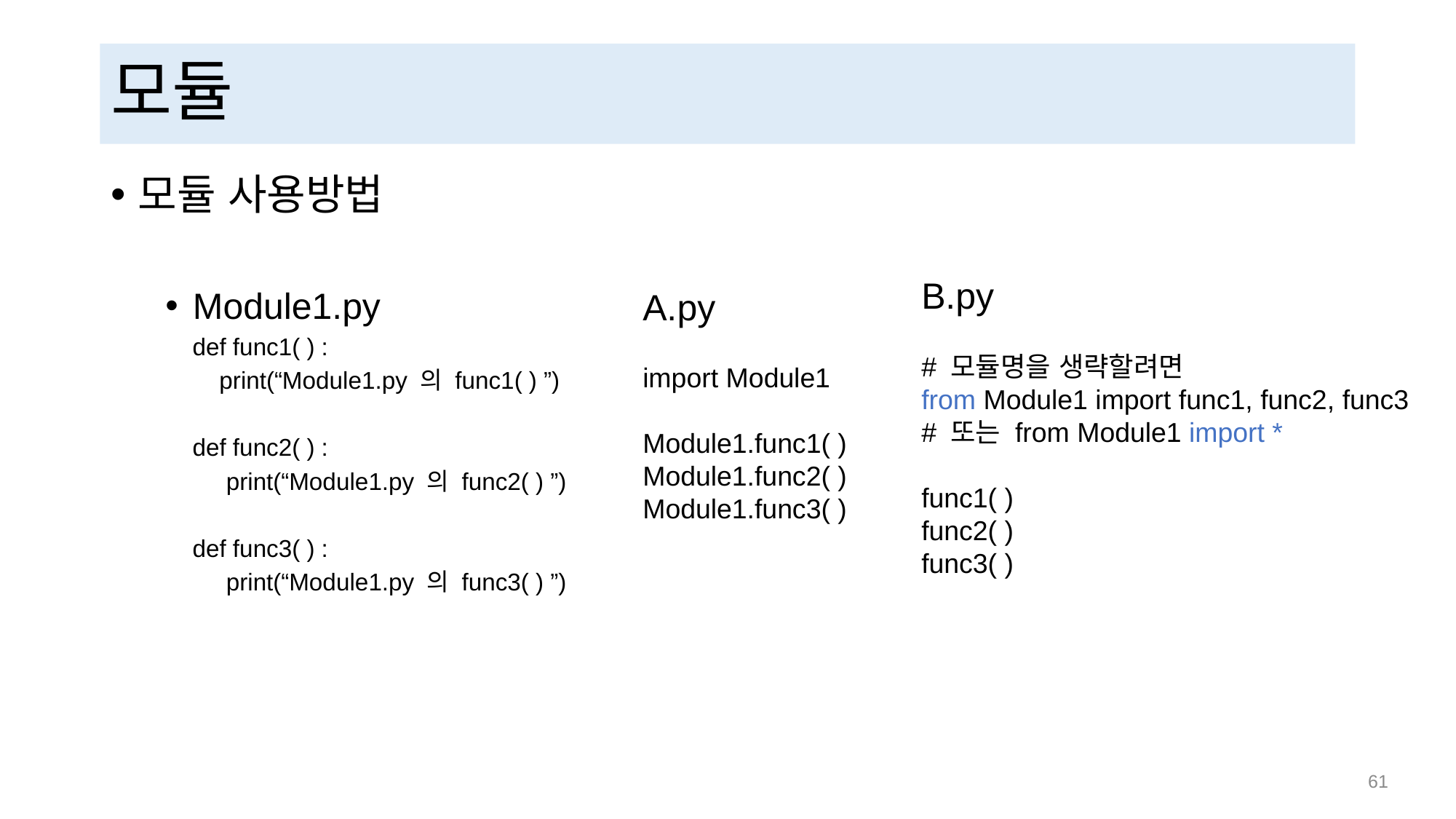

# 모듈
모듈 사용방법

Module1.py
    def func1( ) :
        print(“Module1.py 의 func1( ) ”)

    def func2( ) :
         print(“Module1.py 의 func2( ) ”)

    def func3( ) :
         print(“Module1.py 의 func3( ) ”)
B.py

# 모듈명을 생략할려면
from Module1 import func1, func2, func3
# 또는 from Module1 import *

func1( )
func2( )
func3( )
A.py

import Module1

Module1.func1( )
Module1.func2( )
Module1.func3( )

 61